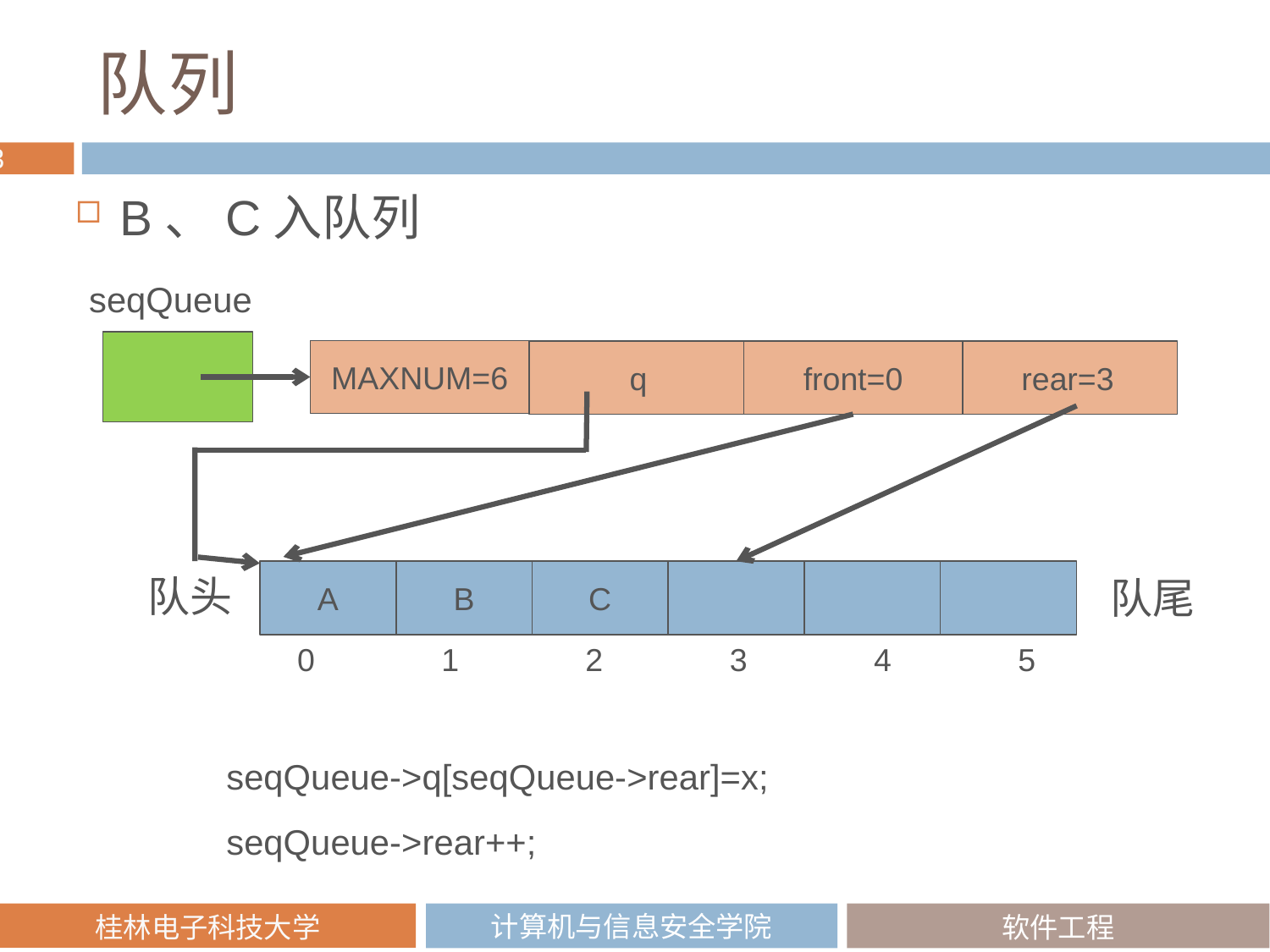

# 队列
B、C入队列
seqQueue

MAXNUM=6
front=0
q
rear=3
队头
A
B
C

队尾
0
1
2
3
4
5
seqQueue->q[seqQueue->rear]=x;
seqQueue->rear++;